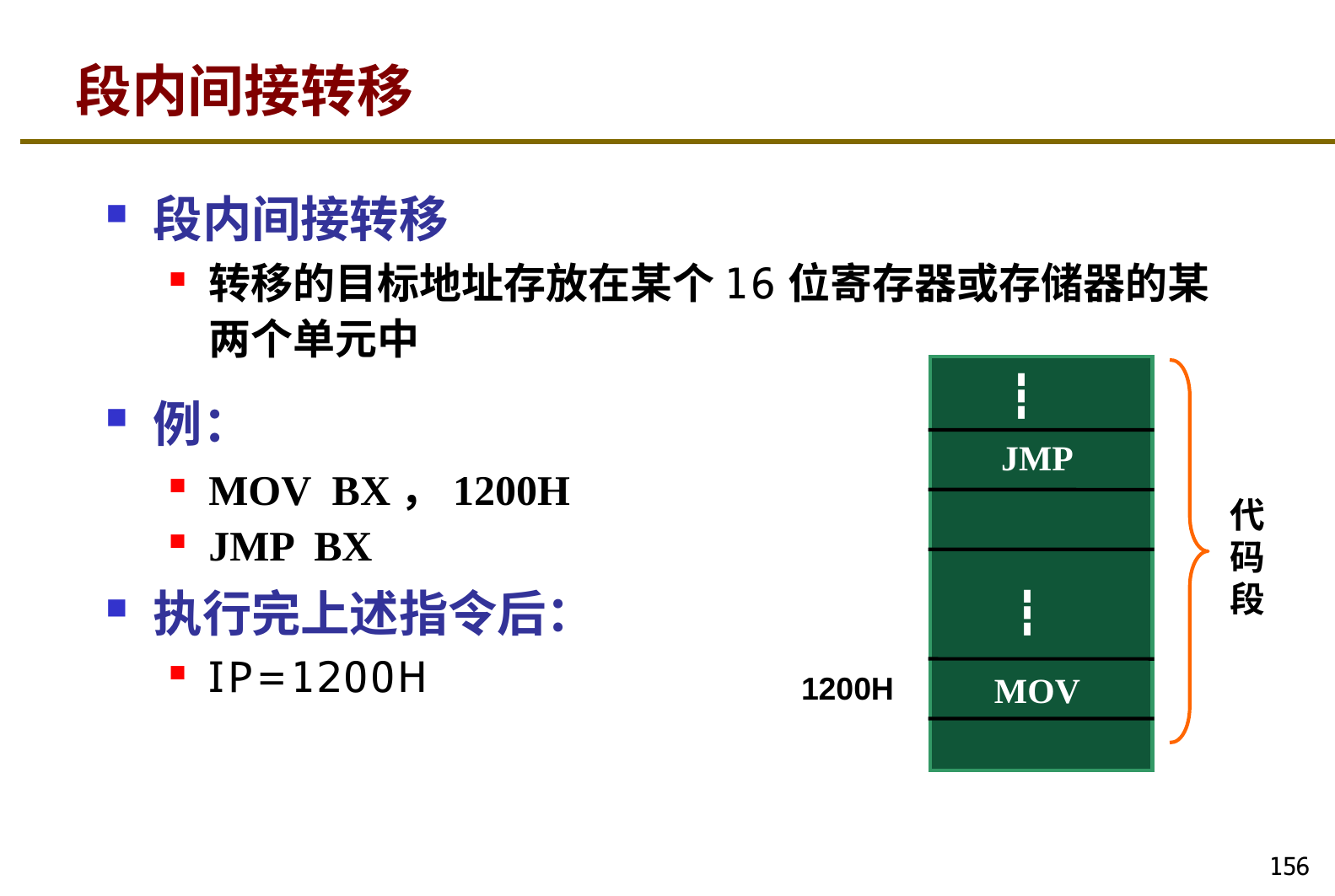

# 段内间接转移
段内间接转移
转移的目标地址存放在某个16位寄存器或存储器的某两个单元中
例：
MOV  BX，1200H
JMP  BX
执行完上述指令后：
IP=1200H

┇

JMP
代码段

┇

1200H
MOV

156